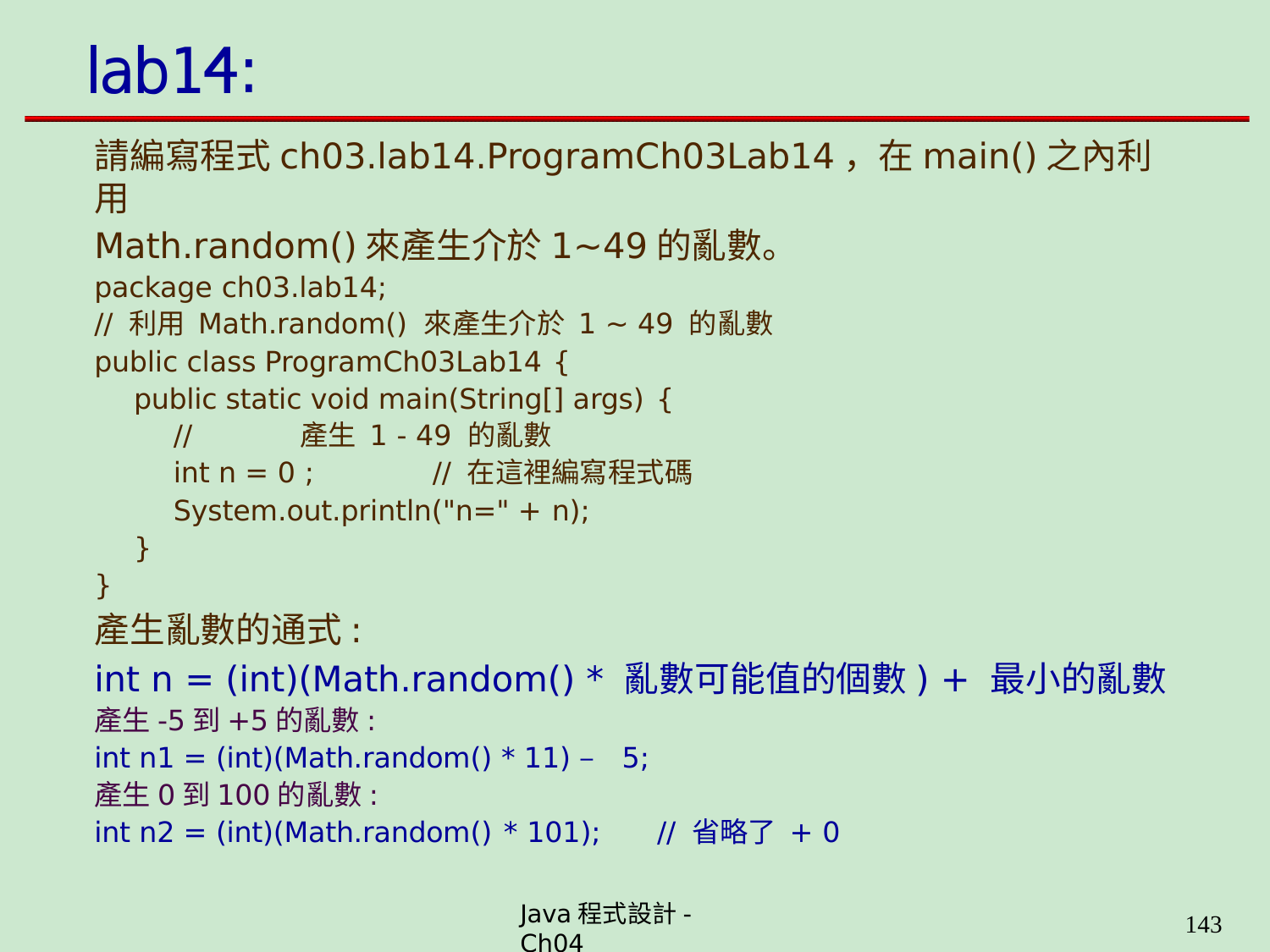

# lab14:
請編寫程式ch03.lab14.ProgramCh03Lab14，在main()之內利用
Math.random()來產生介於1~49的亂數。
package ch03.lab14;
// 利用 Math.random() 來產生介於 1 ~ 49 的亂數
public class ProgramCh03Lab14 {
public static void main(String[] args) {
//	產生 1 - 49 的亂數
int n = 0 ;	// 在這裡編寫程式碼
System.out.println("n=" + n);
}
}
產生亂數的通式:
int n = (int)(Math.random() * 亂數可能值的個數) + 最小的亂數
產生-5到+5的亂數:
int n1 = (int)(Math.random() * 11) – 5;
產生0到100的亂數:
int n2 = (int)(Math.random() * 101);	// 省略了 + 0
Java程式設計-Ch04
143